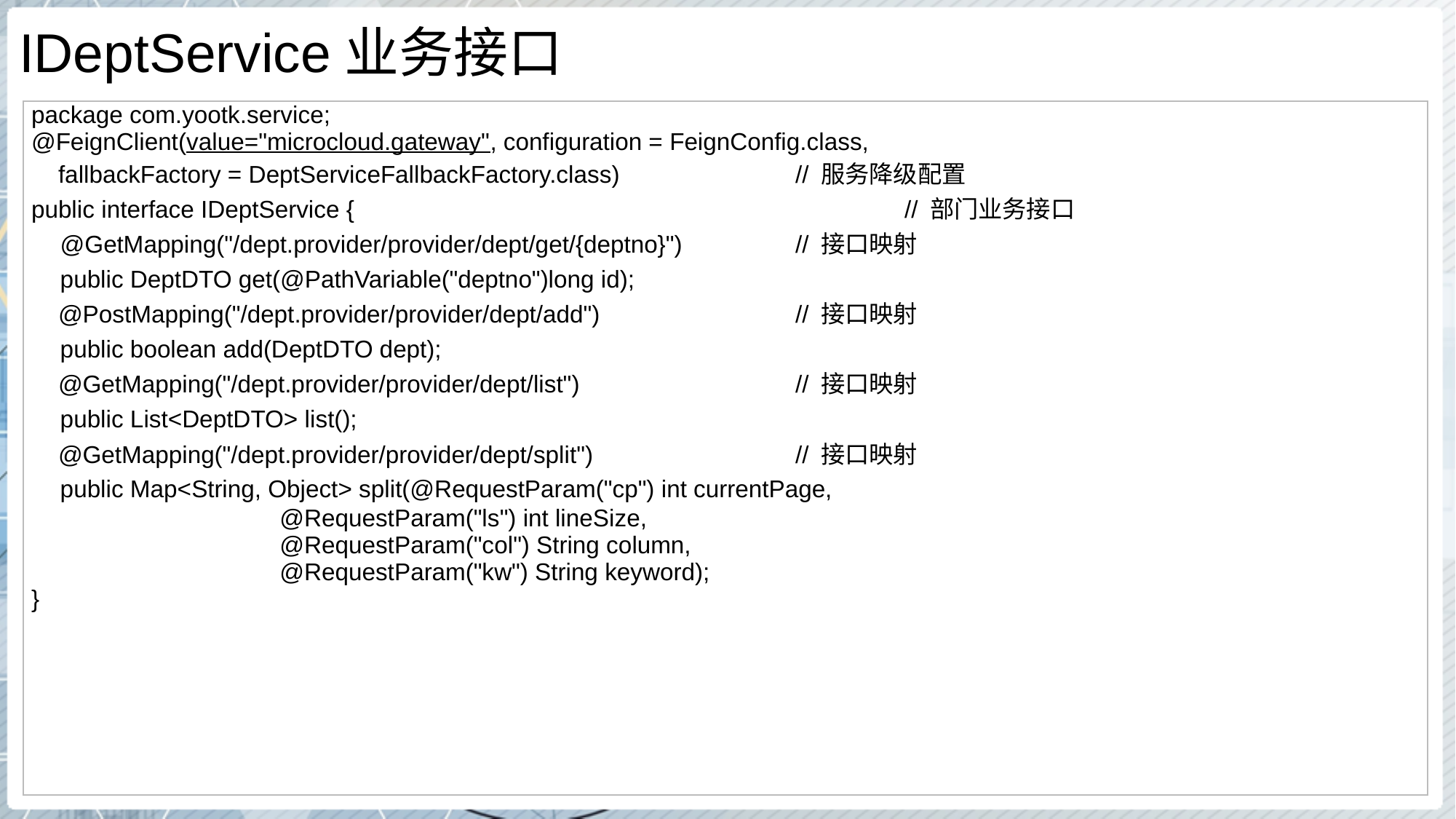

# IDeptService业务接口
| package com.yootk.service; @FeignClient(value="microcloud.gateway", configuration = FeignConfig.class, fallbackFactory = DeptServiceFallbackFactory.class) // 服务降级配置 public interface IDeptService { // 部门业务接口 @GetMapping("/dept.provider/provider/dept/get/{deptno}") // 接口映射 public DeptDTO get(@PathVariable("deptno")long id); @PostMapping("/dept.provider/provider/dept/add") // 接口映射 public boolean add(DeptDTO dept); @GetMapping("/dept.provider/provider/dept/list") // 接口映射 public List<DeptDTO> list(); @GetMapping("/dept.provider/provider/dept/split") // 接口映射 public Map<String, Object> split(@RequestParam("cp") int currentPage, @RequestParam("ls") int lineSize, @RequestParam("col") String column, @RequestParam("kw") String keyword); } |
| --- |